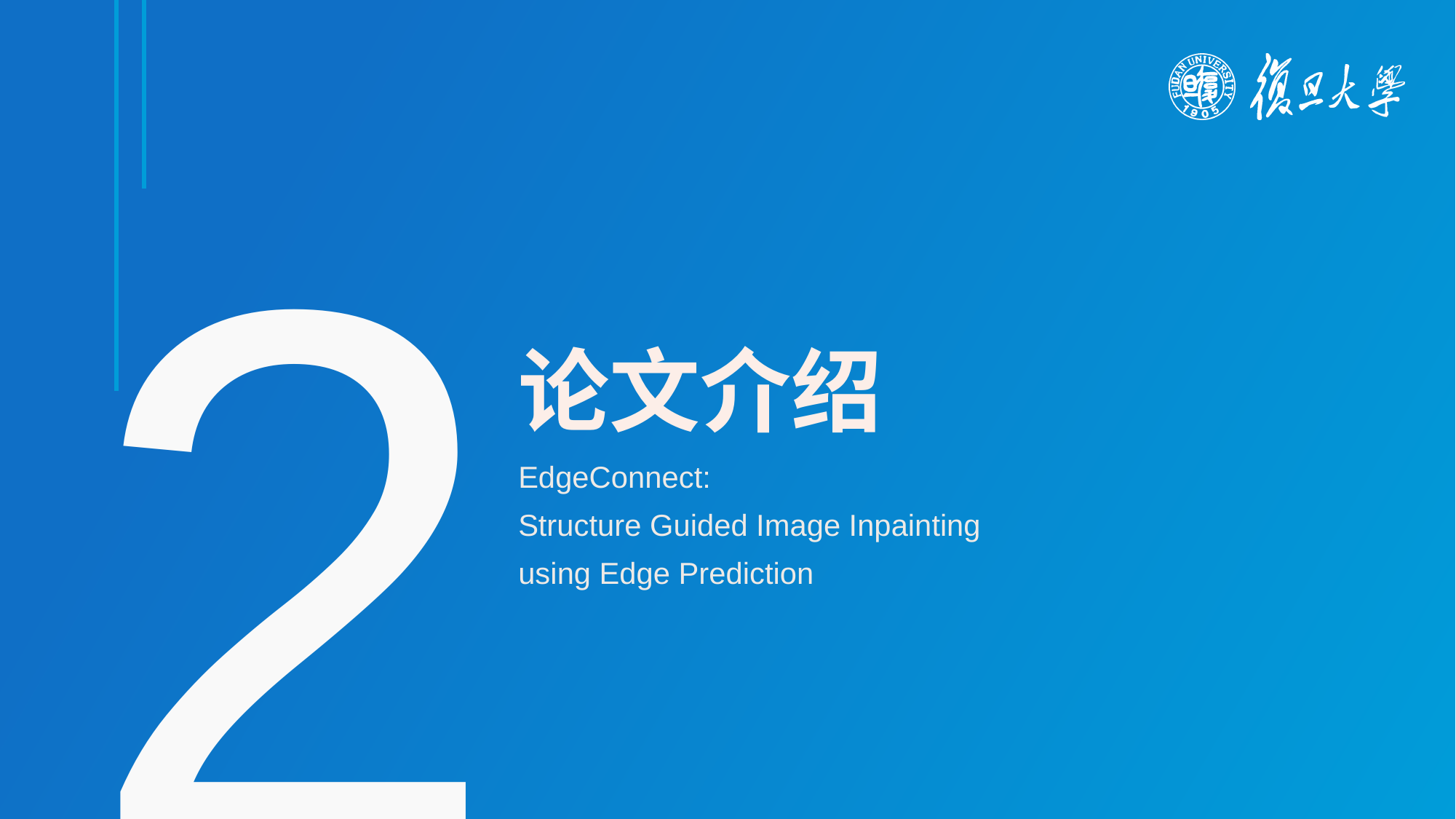

2
论文介绍
EdgeConnect:
Structure Guided Image Inpainting
using Edge Prediction